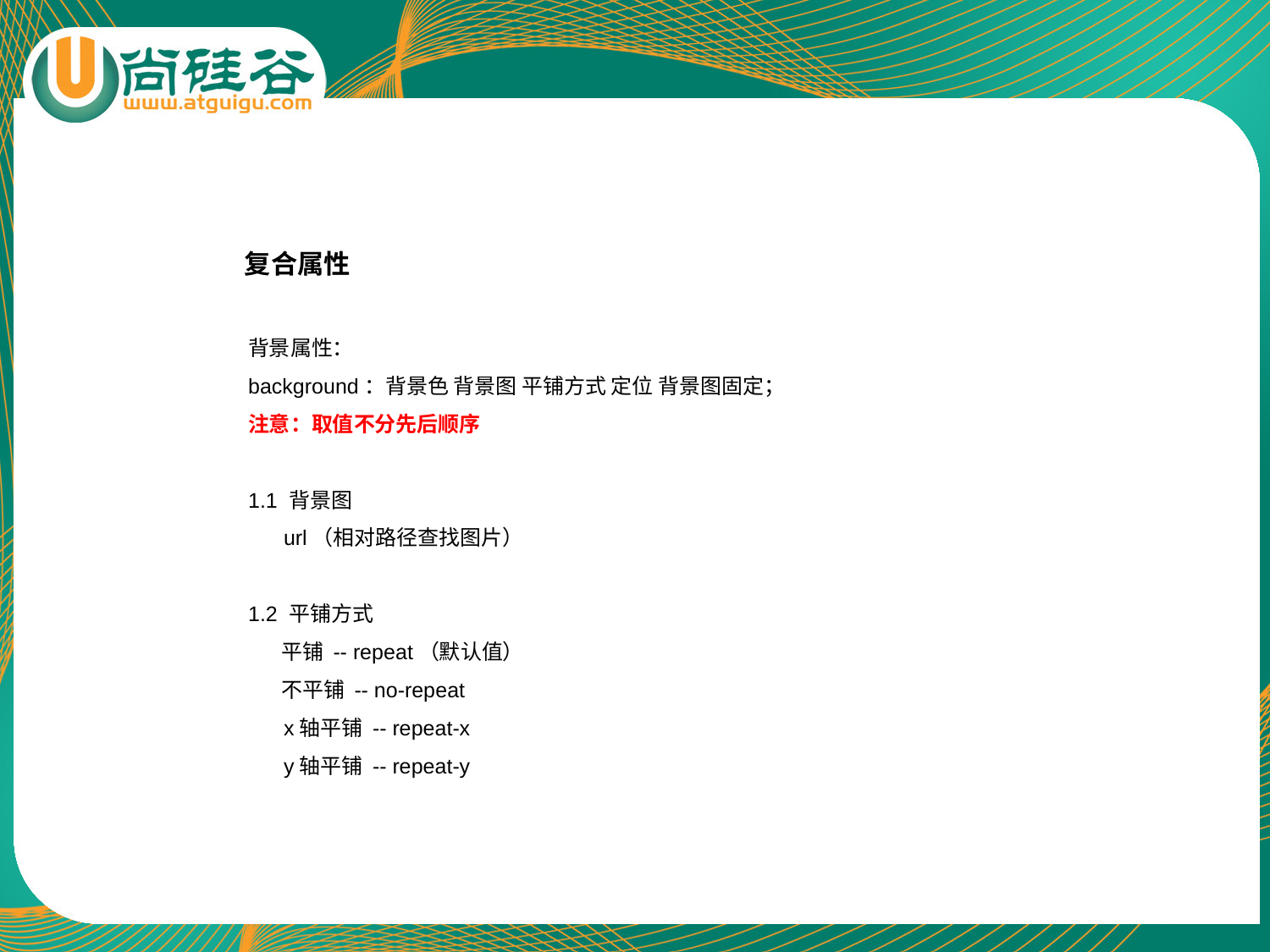

复合属性
背景属性：
background：背景色 背景图 平铺方式 定位 背景图固定；
注意：取值不分先后顺序

1.1 背景图
      url（相对路径查找图片）

1.2 平铺方式
      平铺 -- repeat（默认值）
      不平铺 -- no-repeat
      x轴平铺 -- repeat-x
      y轴平铺 -- repeat-y